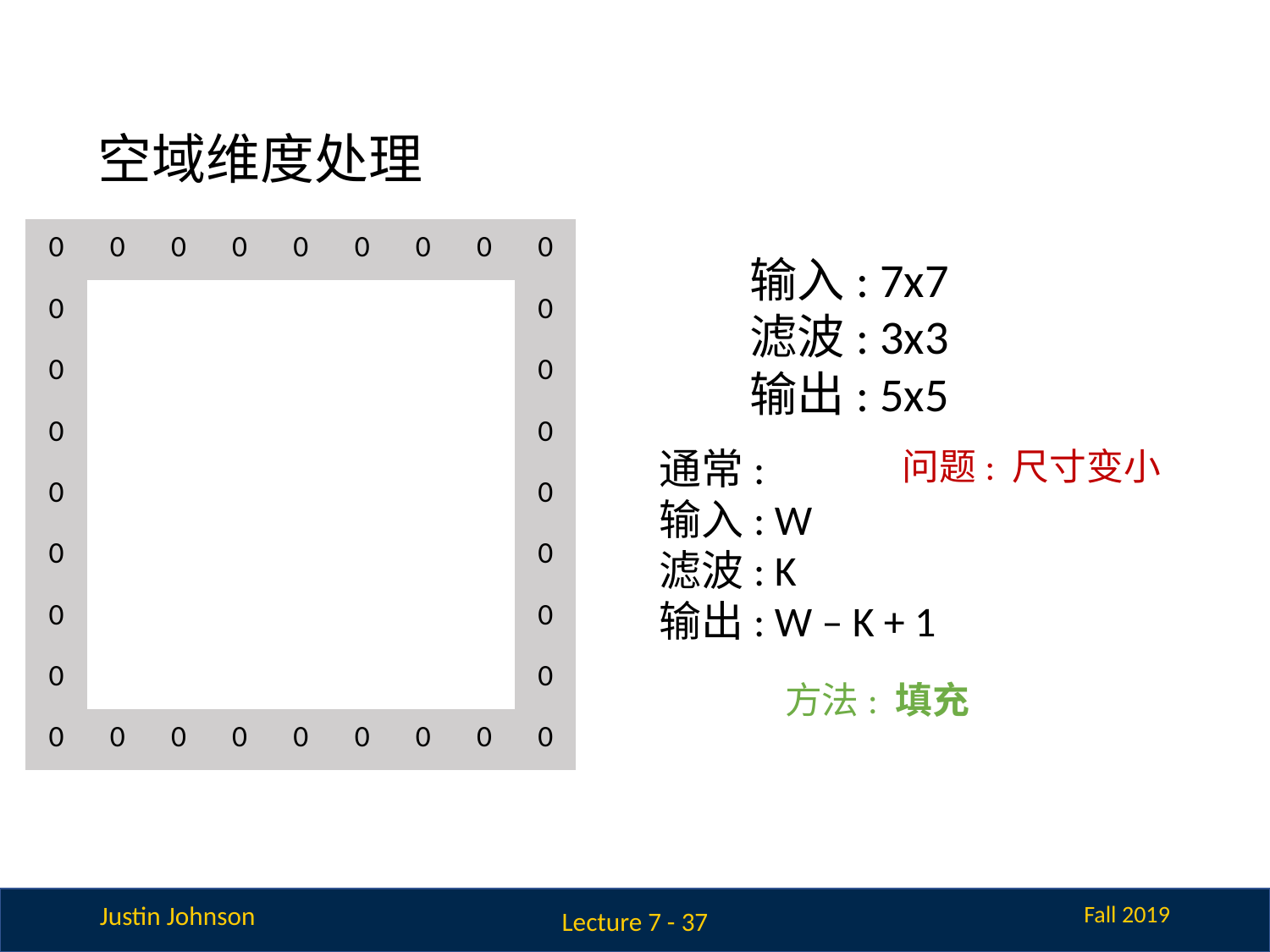

# 空域维度处理
| 0 | 0 | 0 | 0 | 0 | 0 | 0 | 0 | 0 |
| --- | --- | --- | --- | --- | --- | --- | --- | --- |
| 0 |  |  |  |  |  |  |  | 0 |
| 0 |  |  |  |  |  |  |  | 0 |
| 0 |  |  |  |  |  |  |  | 0 |
| 0 |  |  |  |  |  |  |  | 0 |
| 0 |  |  |  |  |  |  |  | 0 |
| 0 |  |  |  |  |  |  |  | 0 |
| 0 |  |  |  |  |  |  |  | 0 |
| 0 | 0 | 0 | 0 | 0 | 0 | 0 | 0 | 0 |
输入: 7x7
滤波: 3x3
输出: 5x5

问题: 尺寸变小
通常:
输入: W
滤波: K
输出: W – K + 1
方法: 填充
Lecture 7 - 37